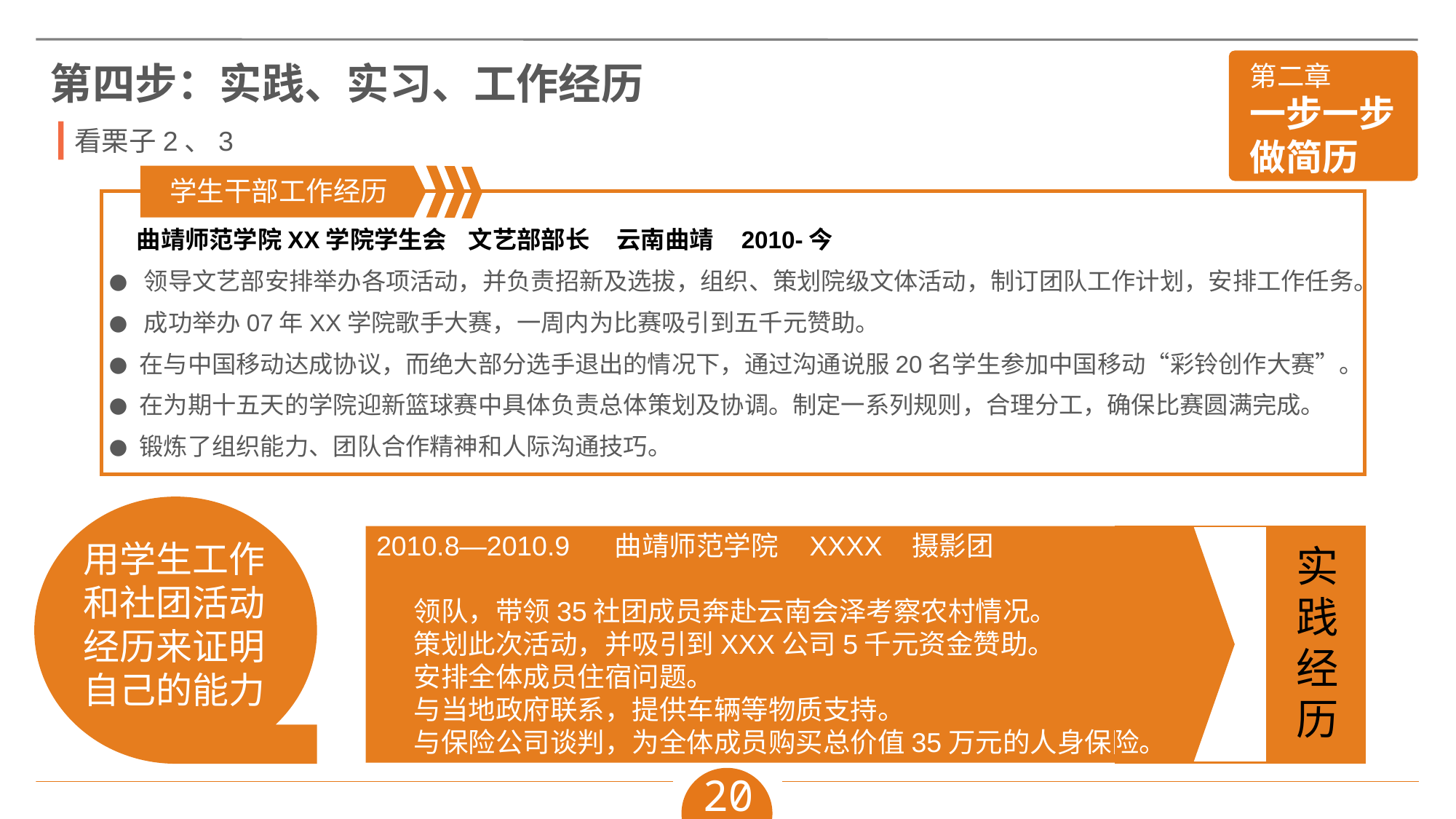

第四步：实践、实习、工作经历
看栗子2、3

校内工作经历

学生干部工作经历

    曲靖师范学院XX学院学生会    文艺部部长     云南曲靖    2010-今
●  领导文艺部安排举办各项活动，并负责招新及选拔，组织、策划院级文体活动，制订团队工作计划，安排工作任务。
●  成功举办07年XX学院歌手大赛，一周内为比赛吸引到五千元赞助。
●  在与中国移动达成协议，而绝大部分选手退出的情况下，通过沟通说服20名学生参加中国移动“彩铃创作大赛”。
●  在为期十五天的学院迎新篮球赛中具体负责总体策划及协调。制定一系列规则，合理分工，确保比赛圆满完成。
●  锻炼了组织能力、团队合作精神和人际沟通技巧。

2010.8—2010.9     曲靖师范学院    XXXX   摄影团

     领队，带领35社团成员奔赴云南会泽考察农村情况。
     策划此次活动，并吸引到XXX公司5千元资金赞助。
     安排全体成员住宿问题。
     与当地政府联系，提供车辆等物质支持。
     与保险公司谈判，为全体成员购买总价值35万元的人身保险。

实践经历
用学生工作和社团活动经历来证明自己的能力
20